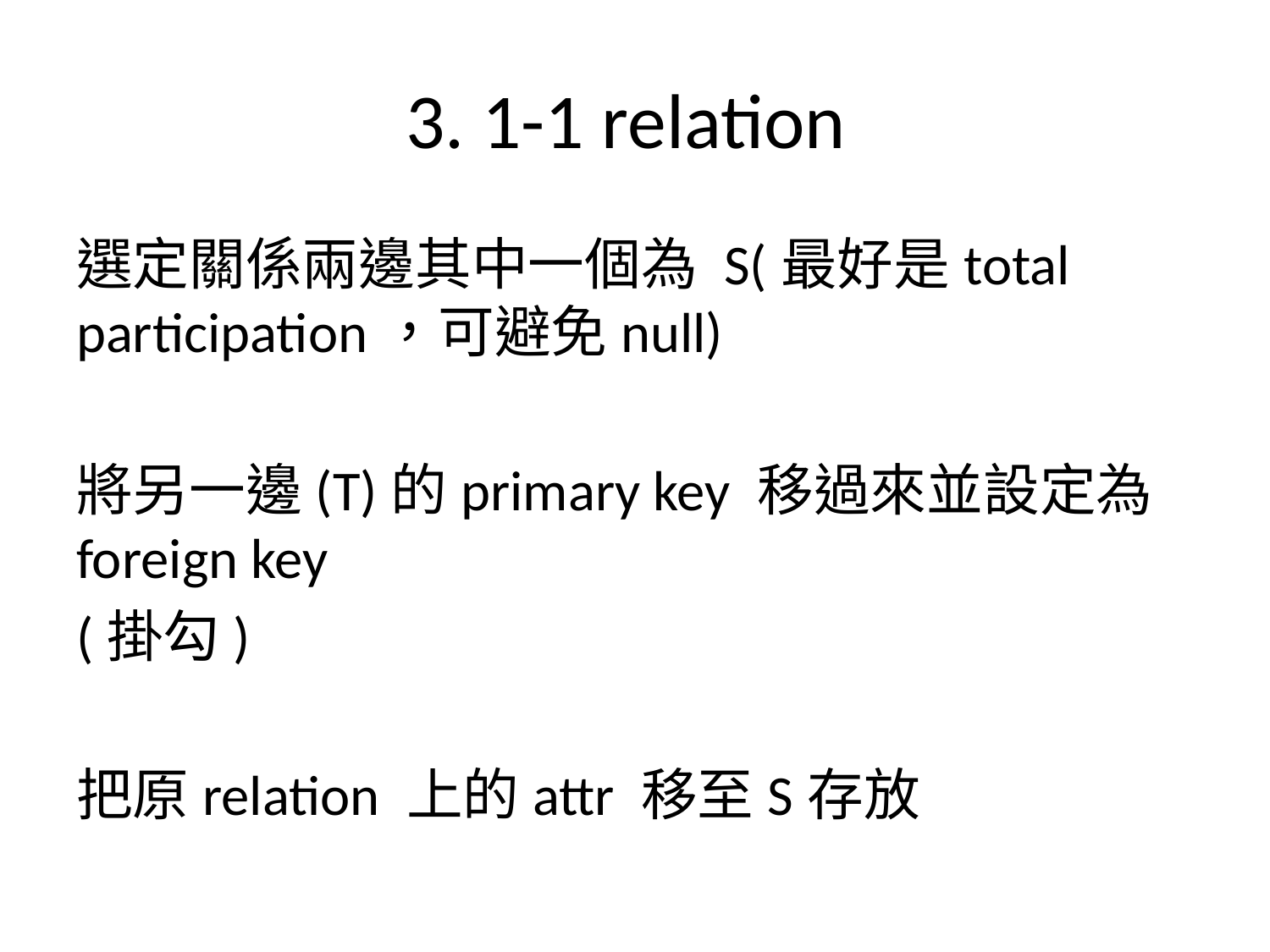

# 3. 1-1 relation
選定關係兩邊其中一個為 S(最好是total participation，可避免null)

將另一邊(T)的primary key 移過來並設定為foreign key
(掛勾)

把原relation 上的attr 移至S存放